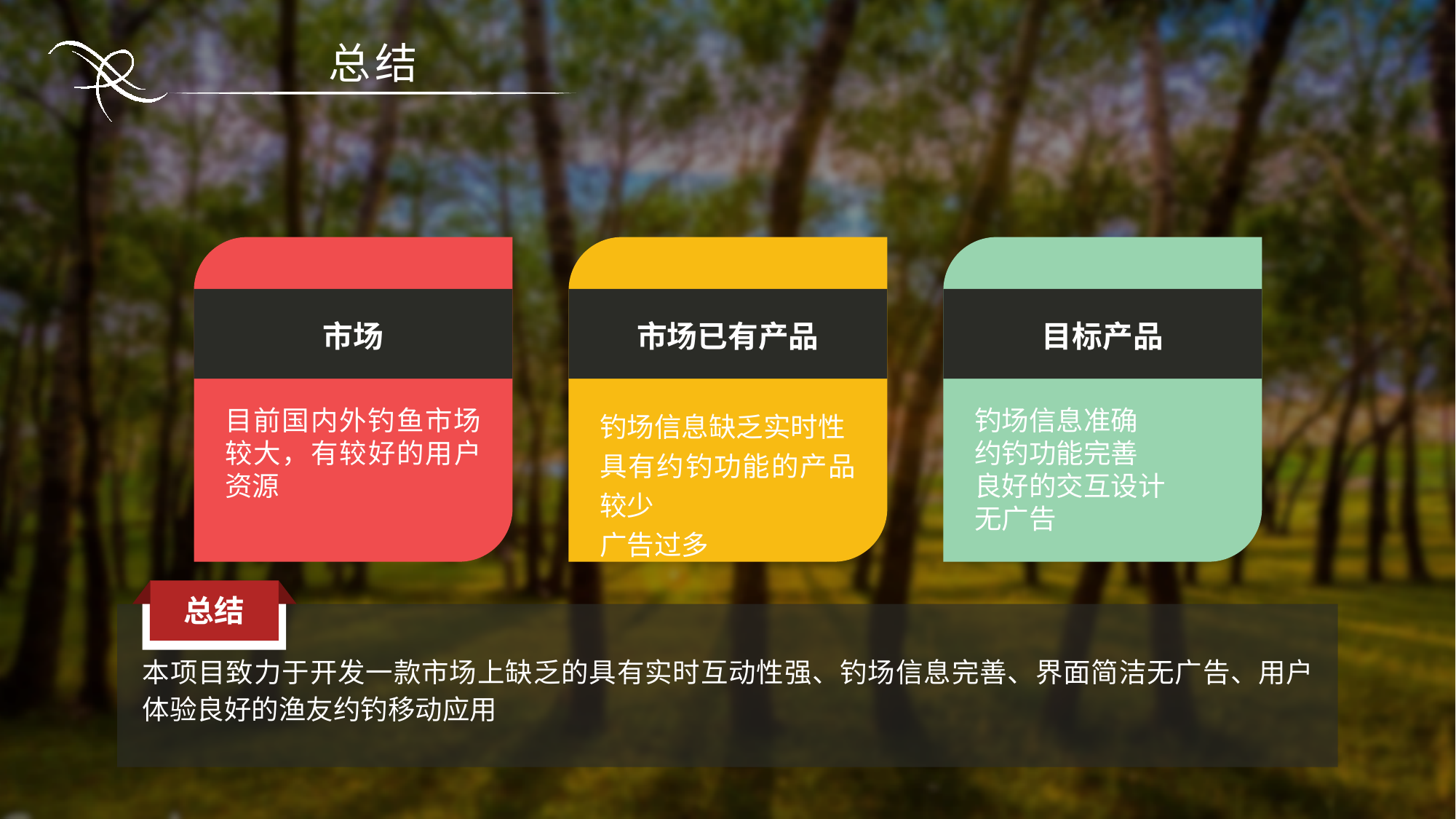

总结

市场
市场已有产品
目标产品
目前国内外钓鱼市场较大，有较好的用户资源
钓场信息缺乏实时性
具有约钓功能的产品较少
广告过多
钓场信息准确
约钓功能完善
良好的交互设计
无广告

总结

本项目致力于开发一款市场上缺乏的具有实时互动性强、钓场信息完善、界面简洁无广告、用户体验良好的渔友约钓移动应用